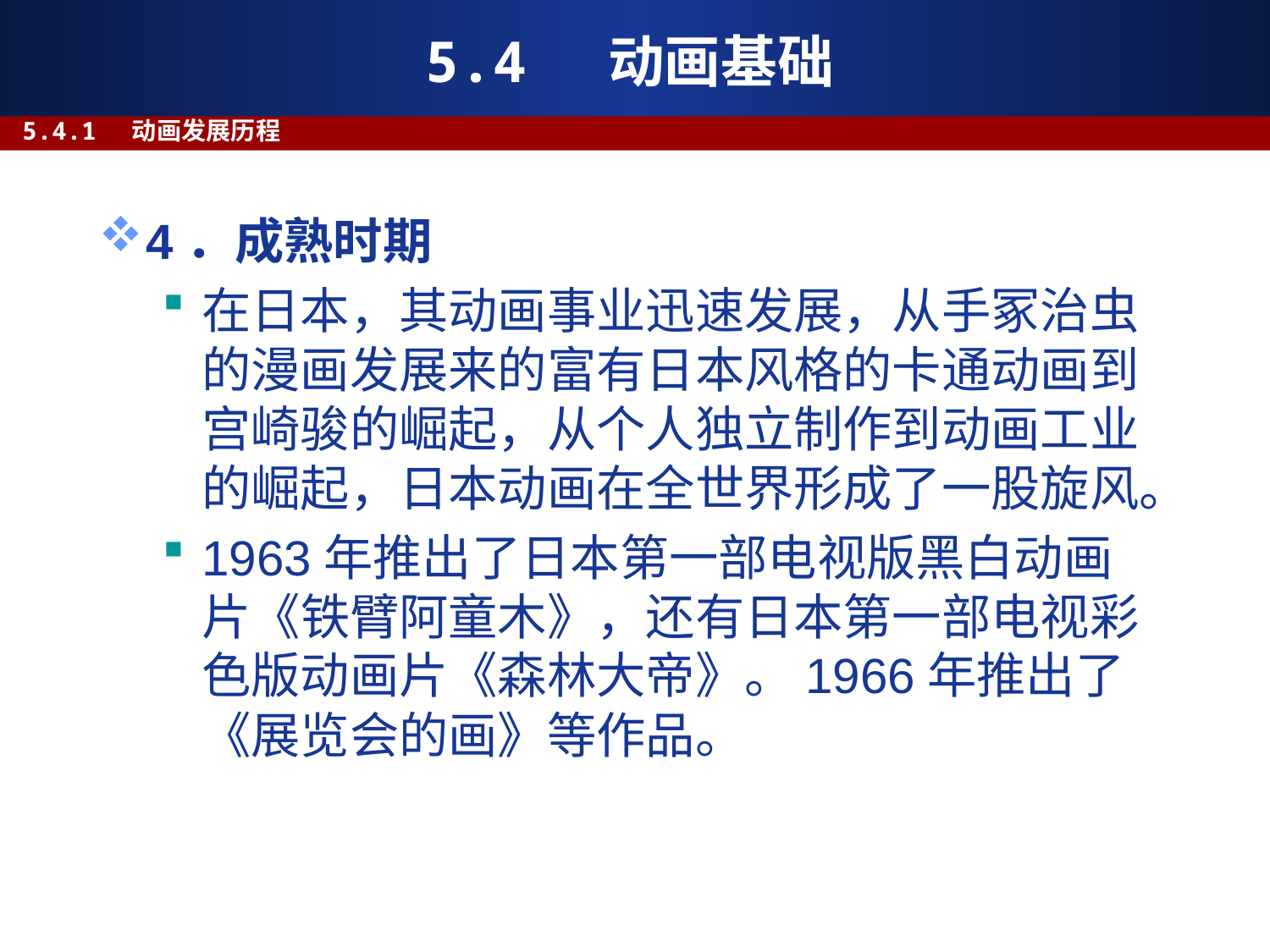

# 5.4  动画基础
5.4.1  动画发展历程
4．成熟时期
在日本，其动画事业迅速发展，从手冢治虫的漫画发展来的富有日本风格的卡通动画到宫崎骏的崛起，从个人独立制作到动画工业的崛起，日本动画在全世界形成了一股旋风。
1963年推出了日本第一部电视版黑白动画片《铁臂阿童木》，还有日本第一部电视彩色版动画片《森林大帝》。1966年推出了《展览会的画》等作品。